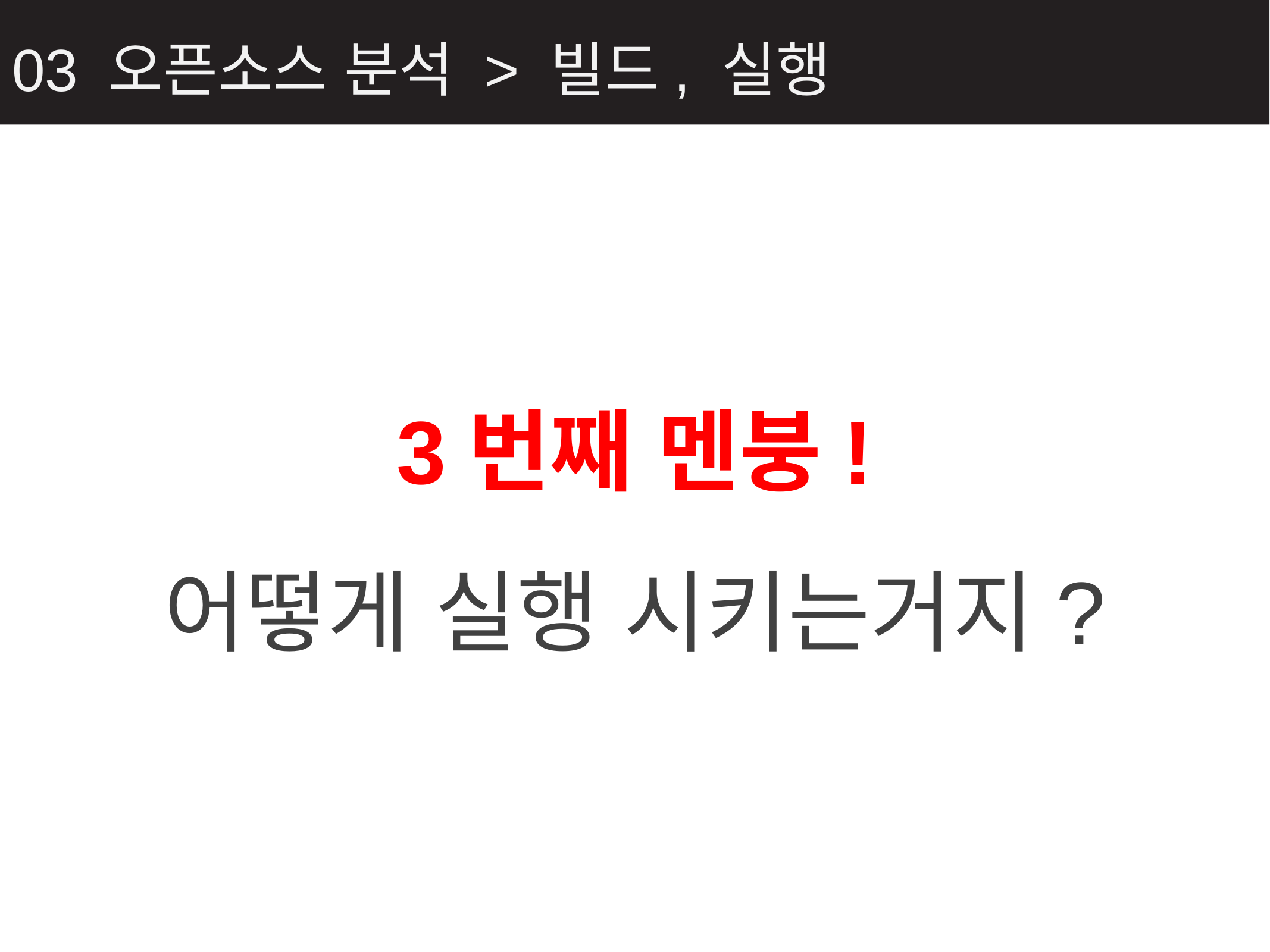

03 오픈소스 분석 > 빌드, 실행
3번째 멘붕!
어떻게 실행 시키는거지?